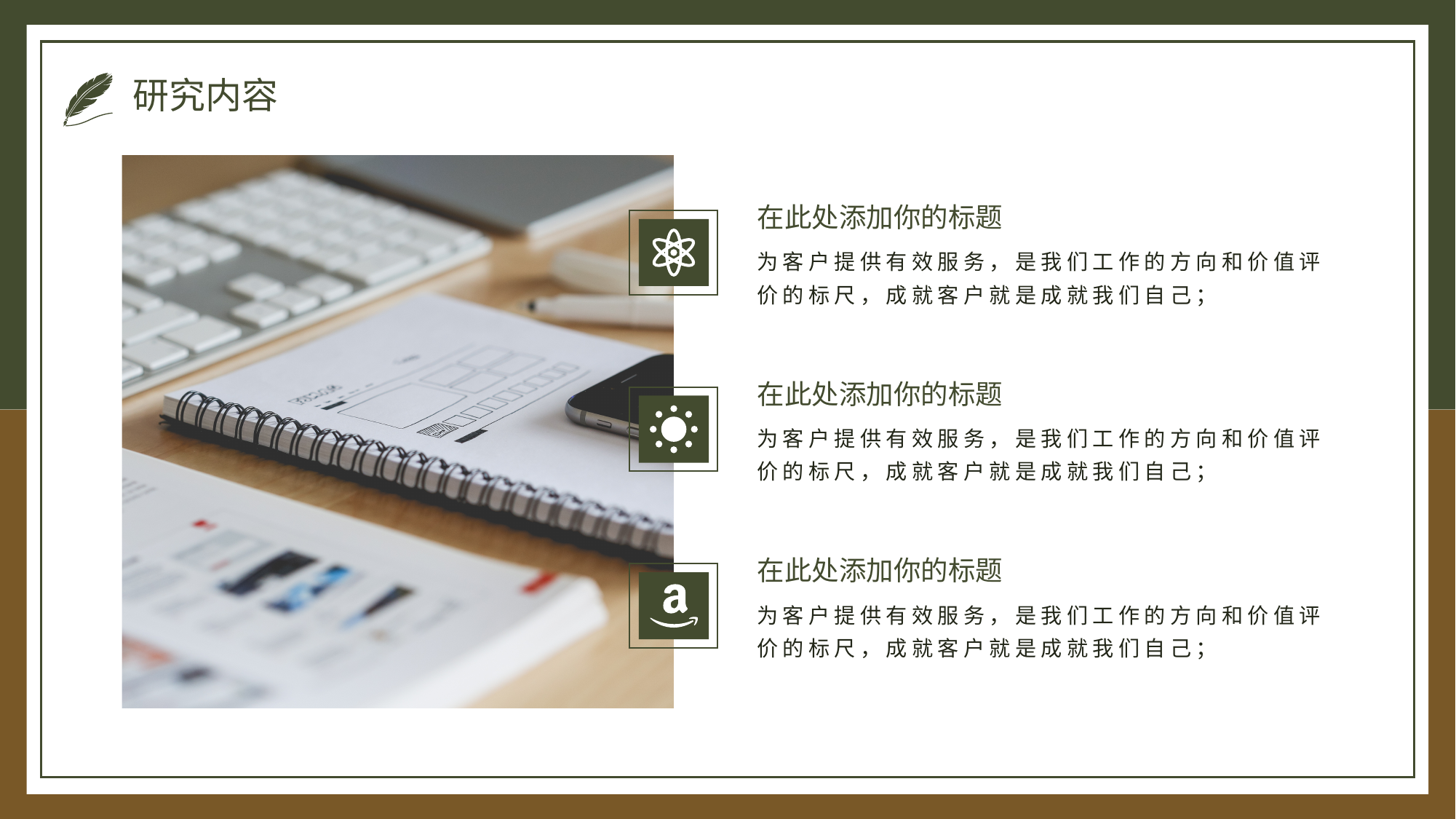

# 研究内容

在此处添加你的标题
为客户提供有效服务，是我们工作的方向和价值评价的标尺，成就客户就是成就我们自己；

在此处添加你的标题
为客户提供有效服务，是我们工作的方向和价值评价的标尺，成就客户就是成就我们自己；

在此处添加你的标题
为客户提供有效服务，是我们工作的方向和价值评价的标尺，成就客户就是成就我们自己；